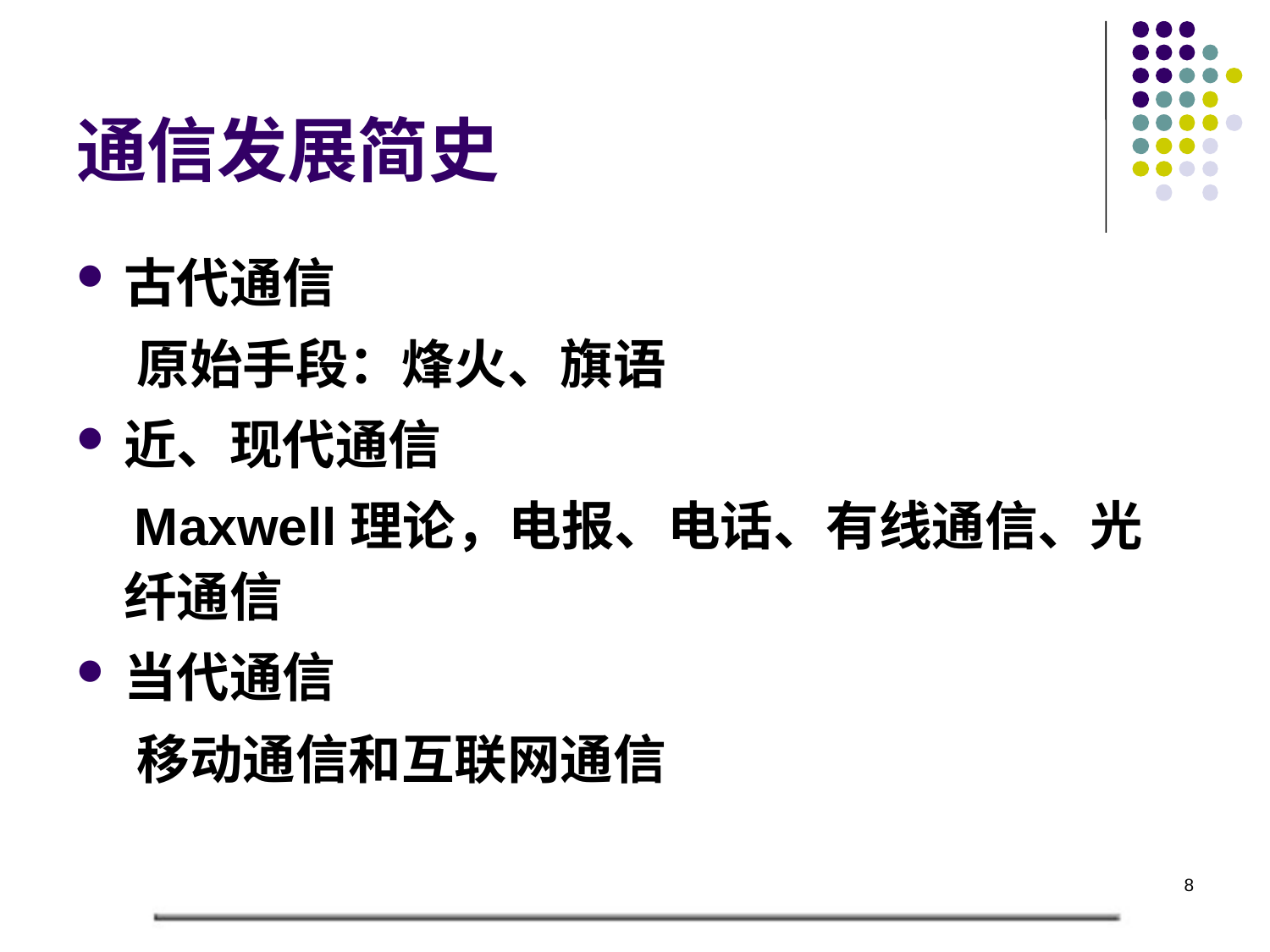

# 通信发展简史
古代通信
    原始手段：烽火、旗语
近、现代通信
    Maxwell理论，电报、电话、有线通信、光纤通信
当代通信
    移动通信和互联网通信
8